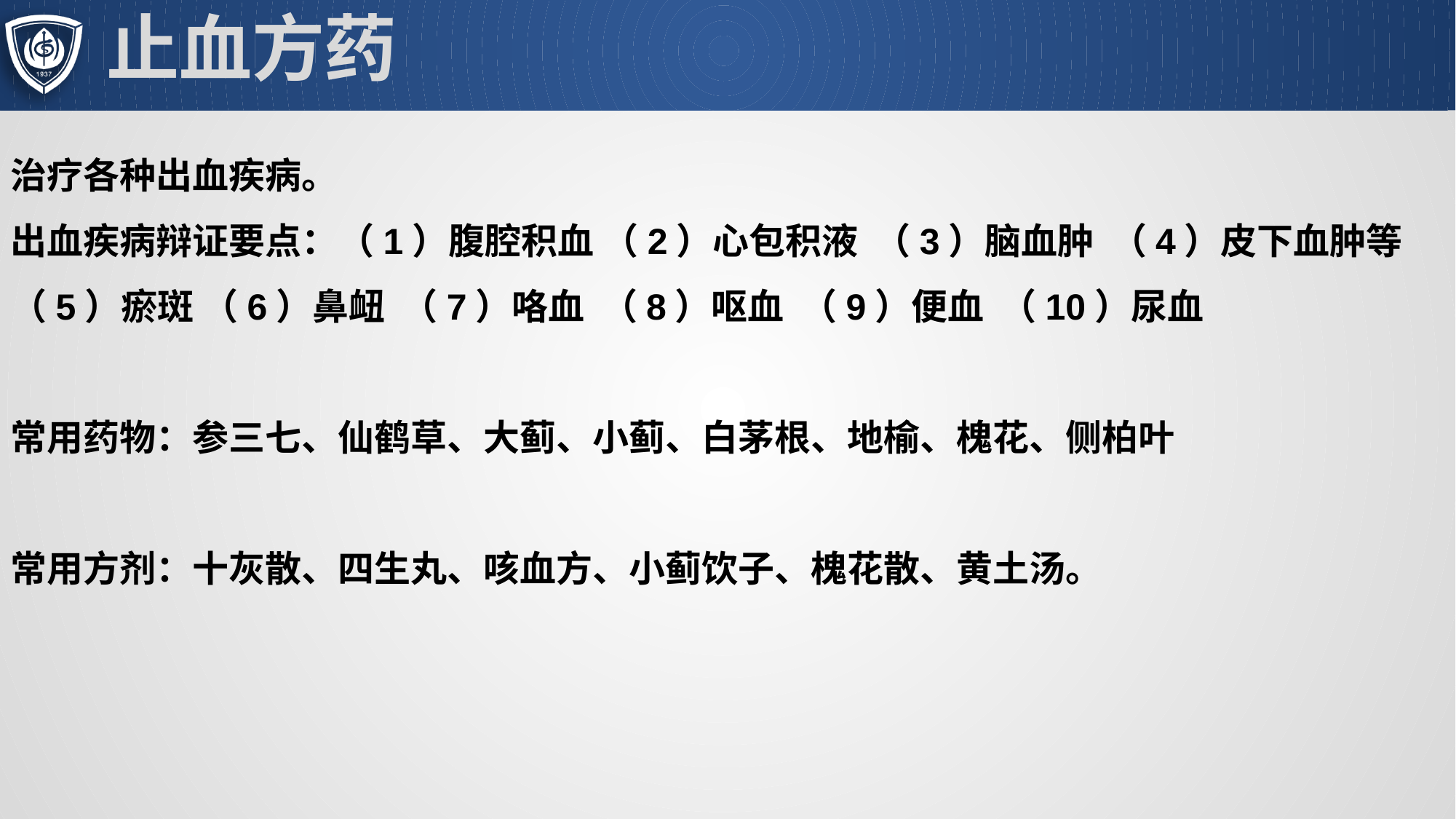

# 止血方药
治疗各种出血疾病。
出血疾病辩证要点：（1）腹腔积血 （2）心包积液  （3）脑血肿  （4）皮下血肿等  （5）瘀斑 （6）鼻衄  （7）咯血  （8）呕血  （9）便血  （10）尿血

常用药物：参三七、仙鹤草、大蓟、小蓟、白茅根、地榆、槐花、侧柏叶

常用方剂：十灰散、四生丸、咳血方、小蓟饮子、槐花散、黄土汤。